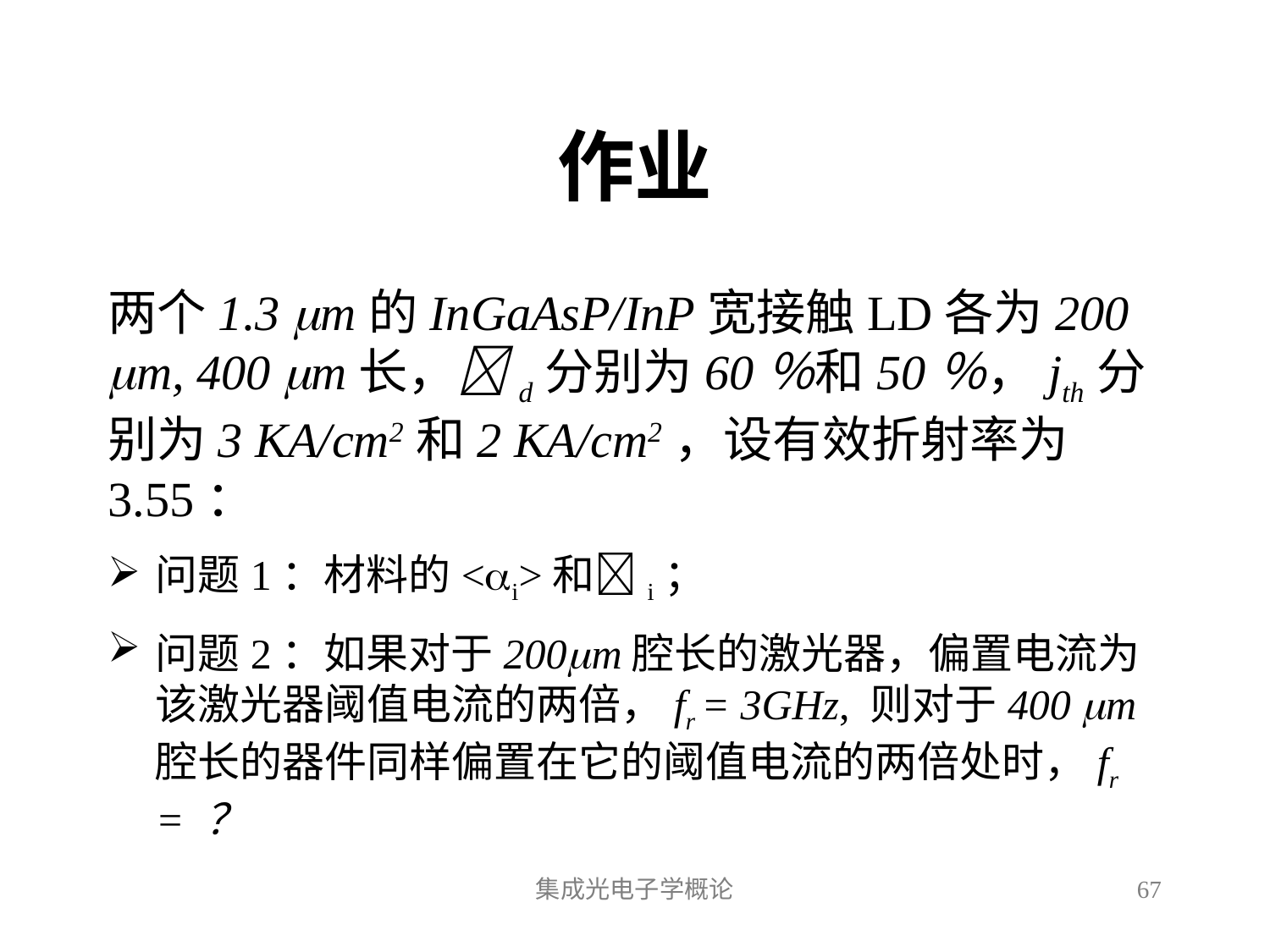

# 作业
两个1.3 μm的InGaAsP/InP宽接触LD各为200 μm, 400 μm长，ηd分别为60％和50％，jth分别为3 KA/cm2和2 KA/cm2，设有效折射率为3.55：
问题1：材料的<αi>和ηi；
问题2：如果对于200μm腔长的激光器，偏置电流为该激光器阈值电流的两倍，fr = 3GHz, 则对于400 μm腔长的器件同样偏置在它的阈值电流的两倍处时，fr = ？
集成光电子学概论
67